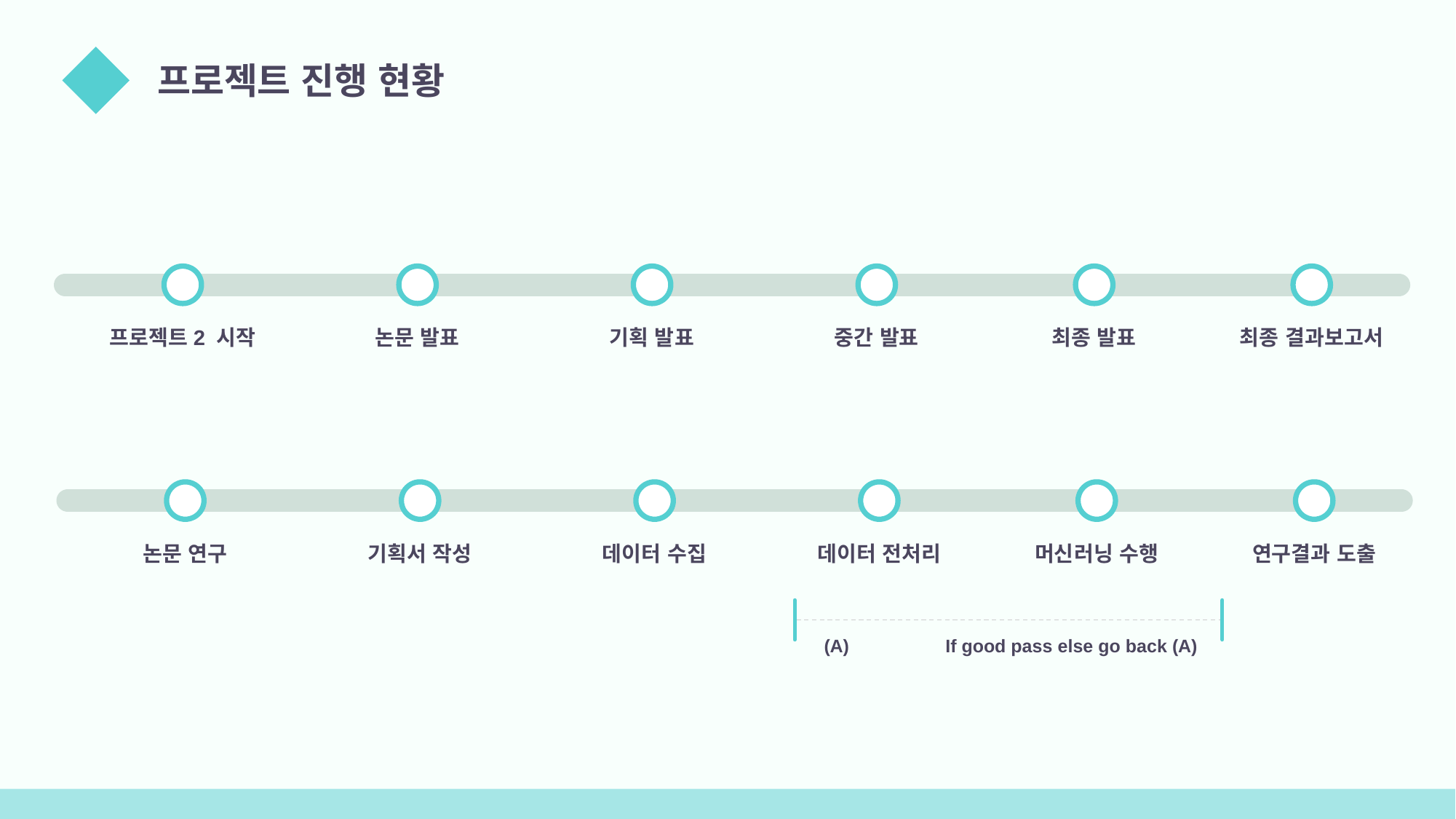

04
프로젝트 진행 현황

프로젝트2 시작
논문 발표
기획 발표
중간 발표
최종 발표
최종 결과보고서

논문 연구
기획서 작성
데이터 수집
데이터 전처리
머신러닝 수행
연구결과 도출
(A)                   If good pass else go back (A)